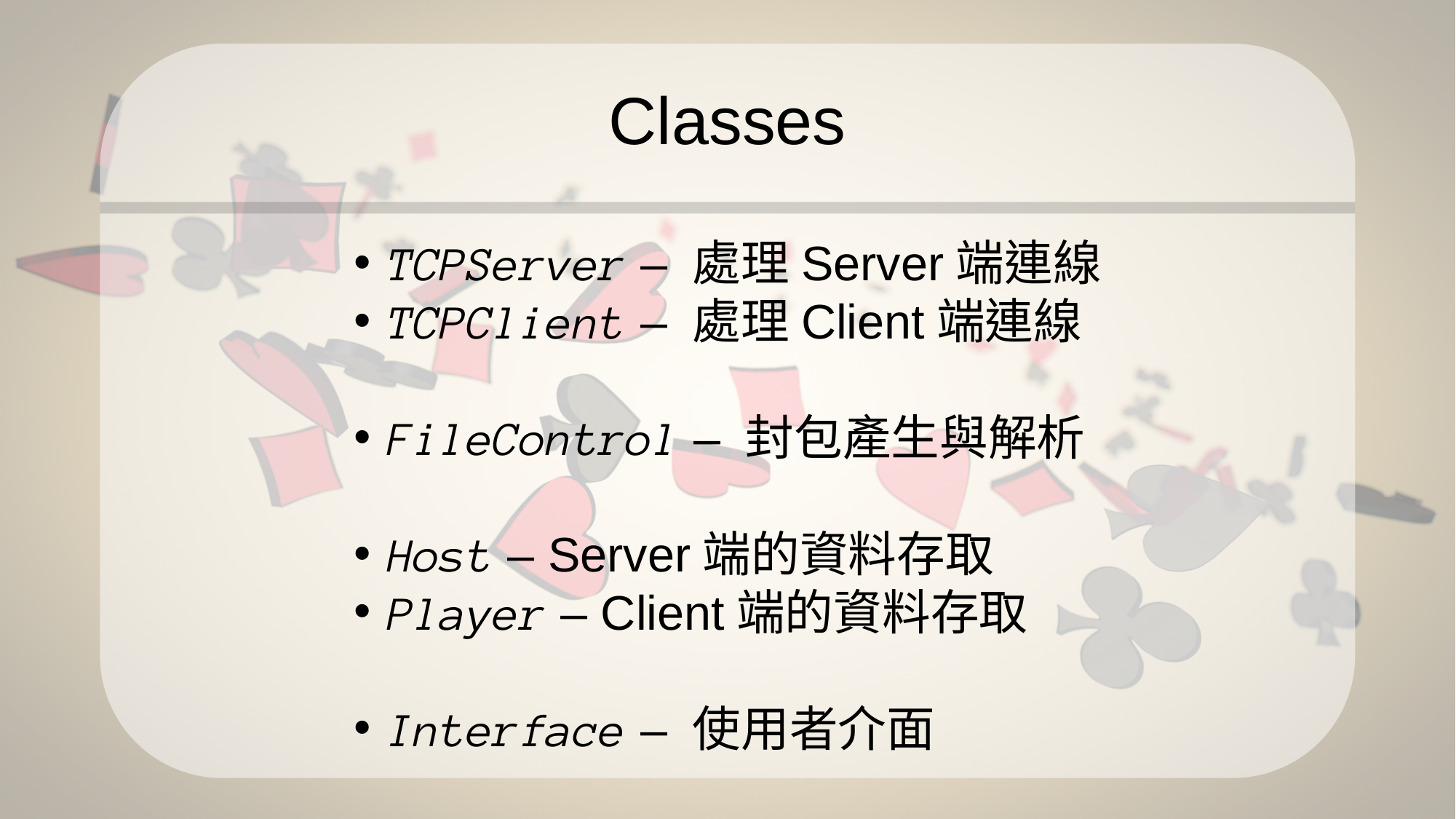

# Classes
TCPServer – 處理Server端連線
TCPClient – 處理Client端連線

FileControl – 封包產生與解析

Host – Server端的資料存取
Player – Client端的資料存取

Interface – 使用者介面